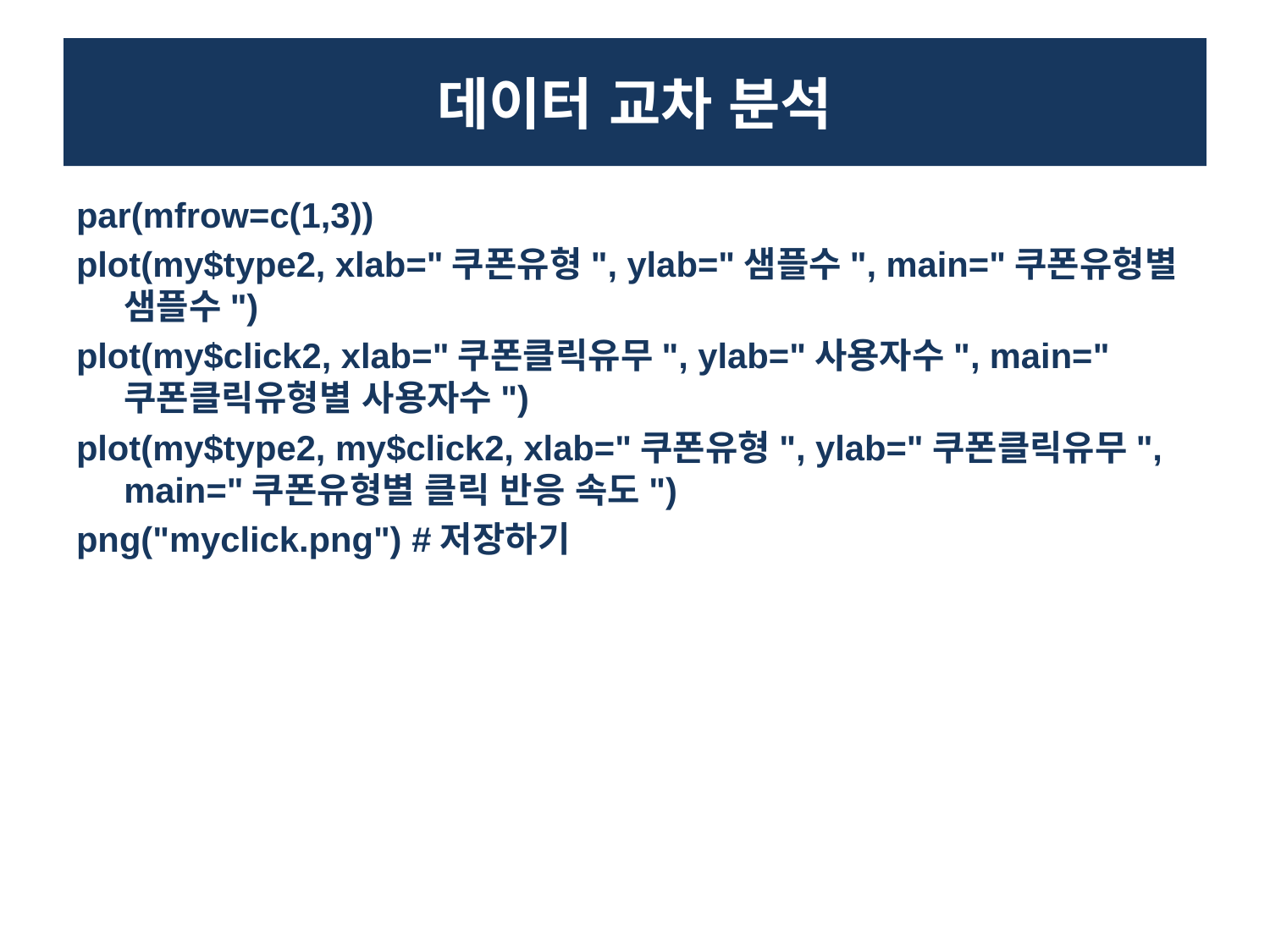

# 데이터 교차 분석
par(mfrow=c(1,3))
plot(my$type2, xlab="쿠폰유형", ylab="샘플수", main="쿠폰유형별 샘플수")
plot(my$click2, xlab="쿠폰클릭유무", ylab="사용자수", main="쿠폰클릭유형별 사용자수")
plot(my$type2, my$click2, xlab="쿠폰유형", ylab="쿠폰클릭유무", main="쿠폰유형별 클릭 반응 속도")
png("myclick.png") #저장하기